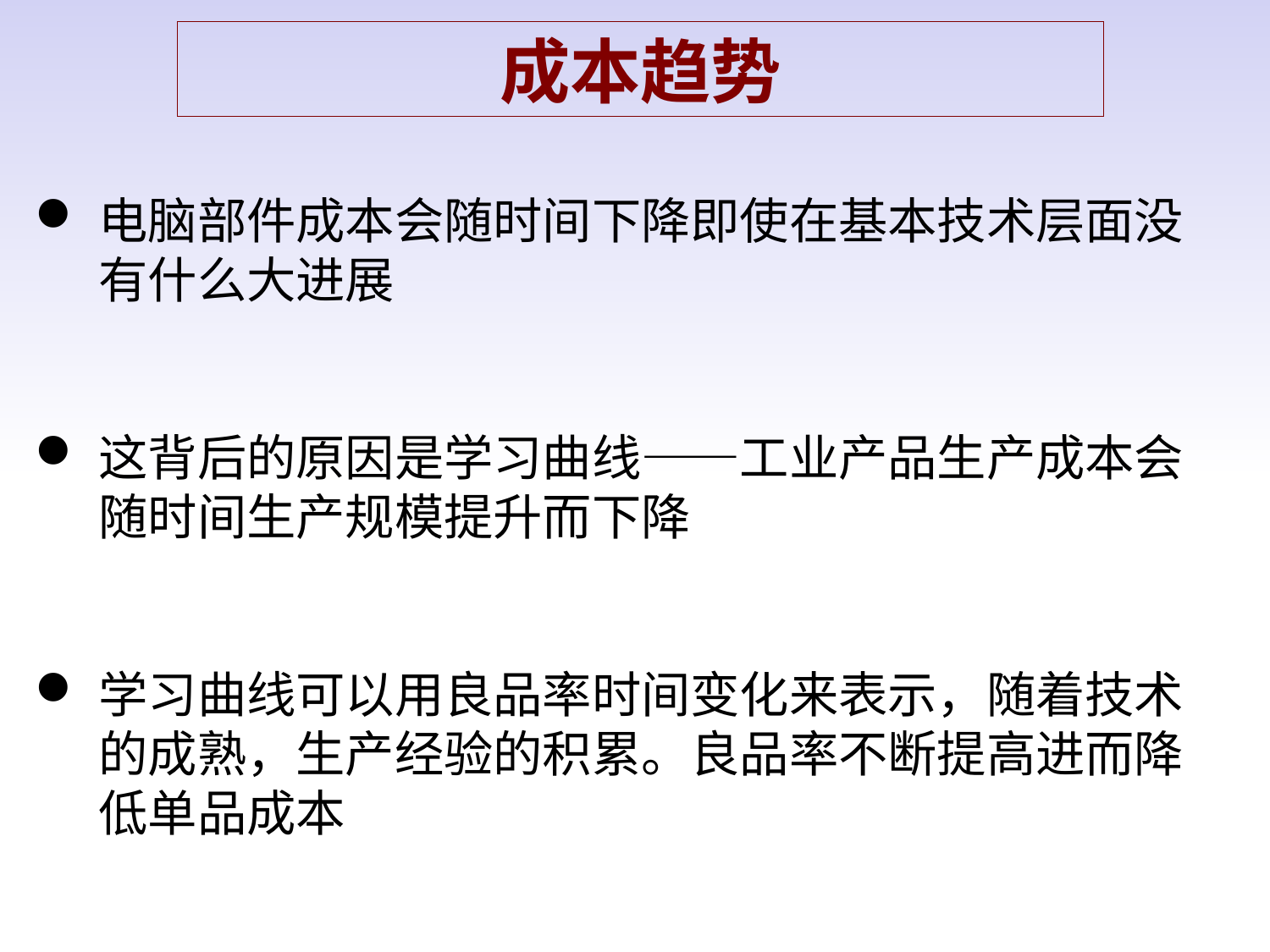

成本趋势
电脑部件成本会随时间下降即使在基本技术层面没有什么大进展

这背后的原因是学习曲线——工业产品生产成本会随时间生产规模提升而下降

学习曲线可以用良品率时间变化来表示，随着技术的成熟，生产经验的积累。良品率不断提高进而降低单品成本